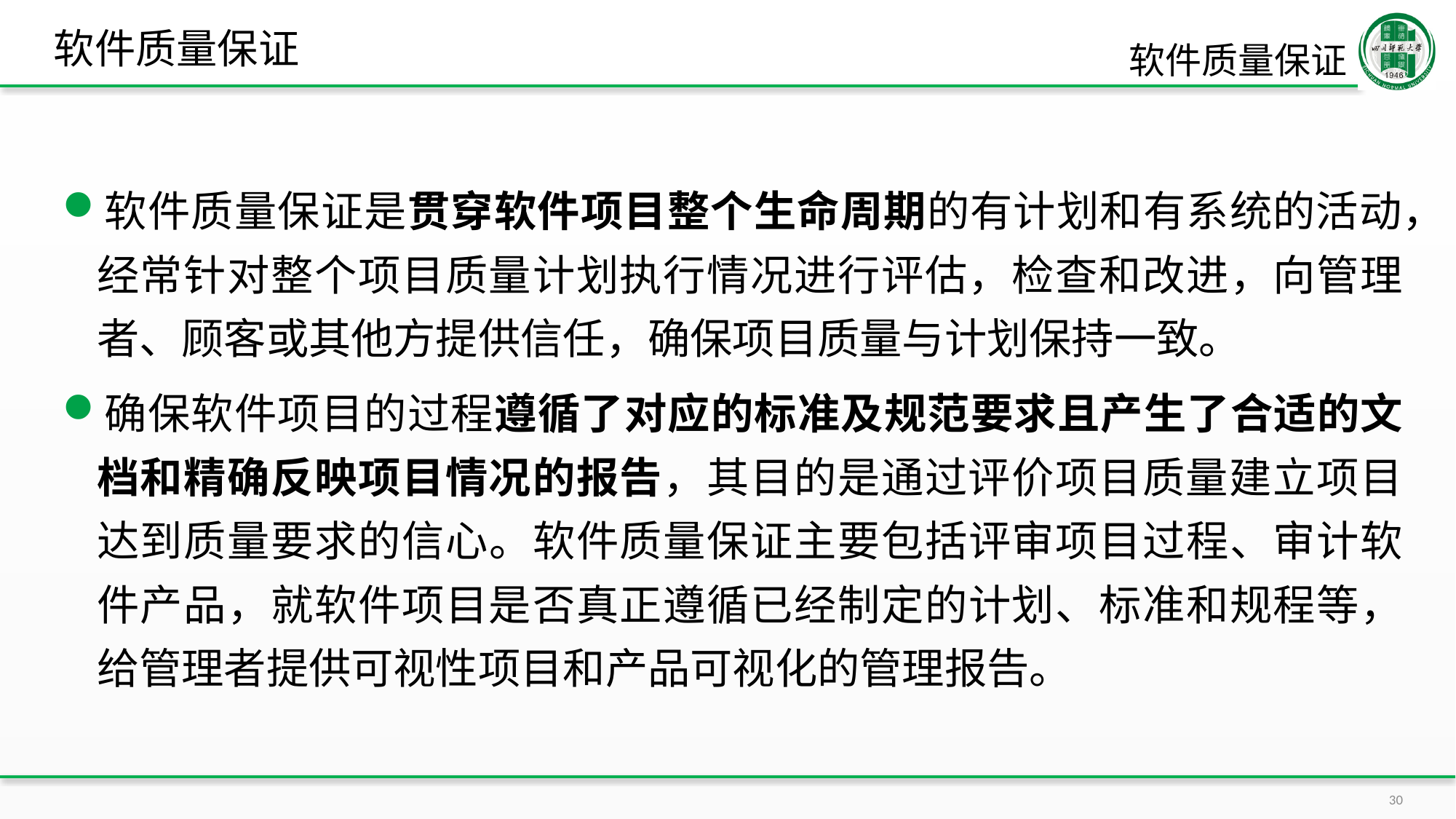

# 软件质量保证
软件质量保证
软件质量保证是贯穿软件项目整个生命周期的有计划和有系统的活动，经常针对整个项目质量计划执行情况进行评估，检查和改进，向管理者、顾客或其他方提供信任，确保项目质量与计划保持一致。
确保软件项目的过程遵循了对应的标准及规范要求且产生了合适的文档和精确反映项目情况的报告，其目的是通过评价项目质量建立项目达到质量要求的信心。软件质量保证主要包括评审项目过程、审计软件产品，就软件项目是否真正遵循已经制定的计划、标准和规程等，给管理者提供可视性项目和产品可视化的管理报告。
30